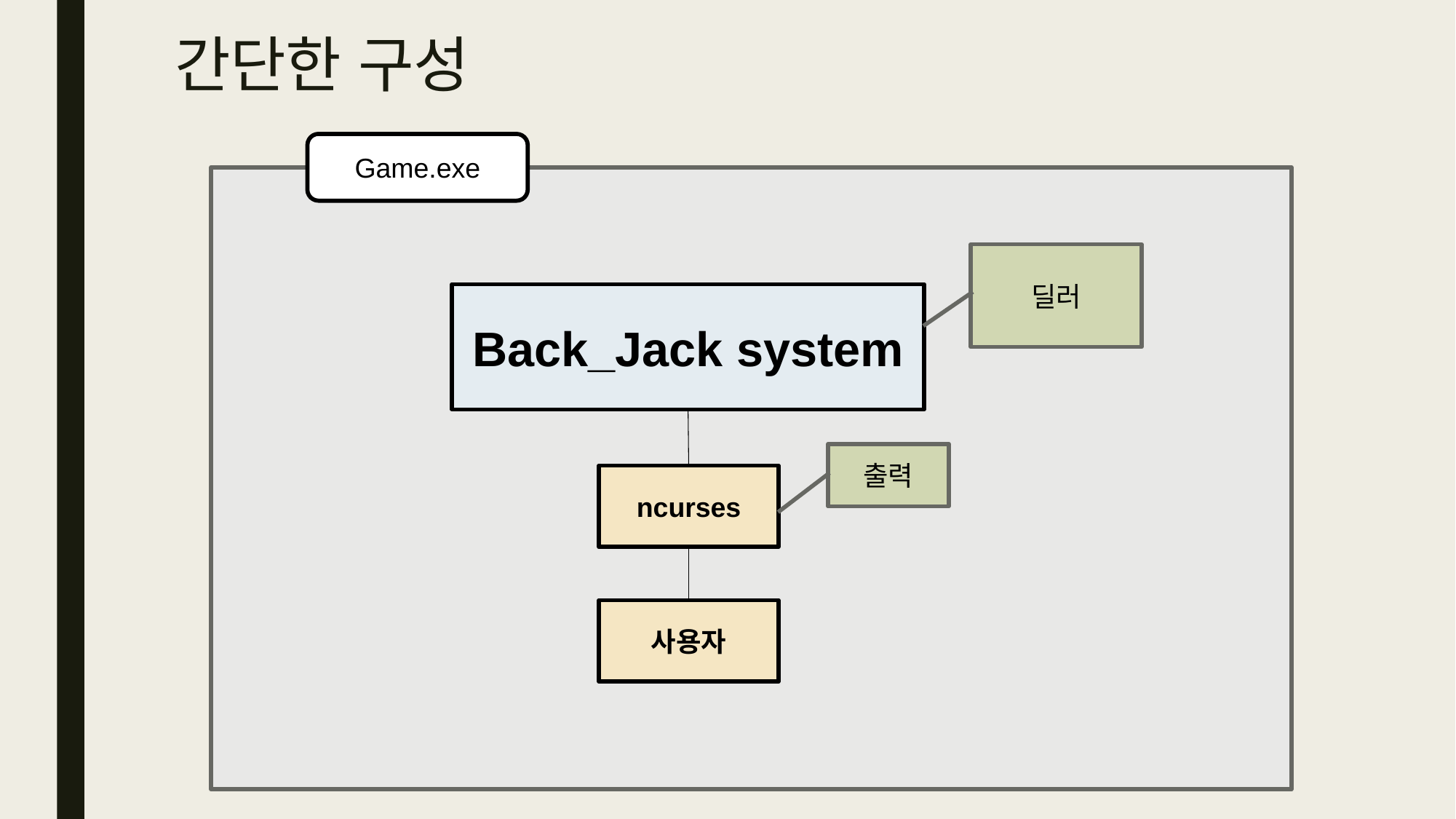

# 간단한 구성
Game.exe

딜러
Back_Jack system
출력
ncurses
사용자